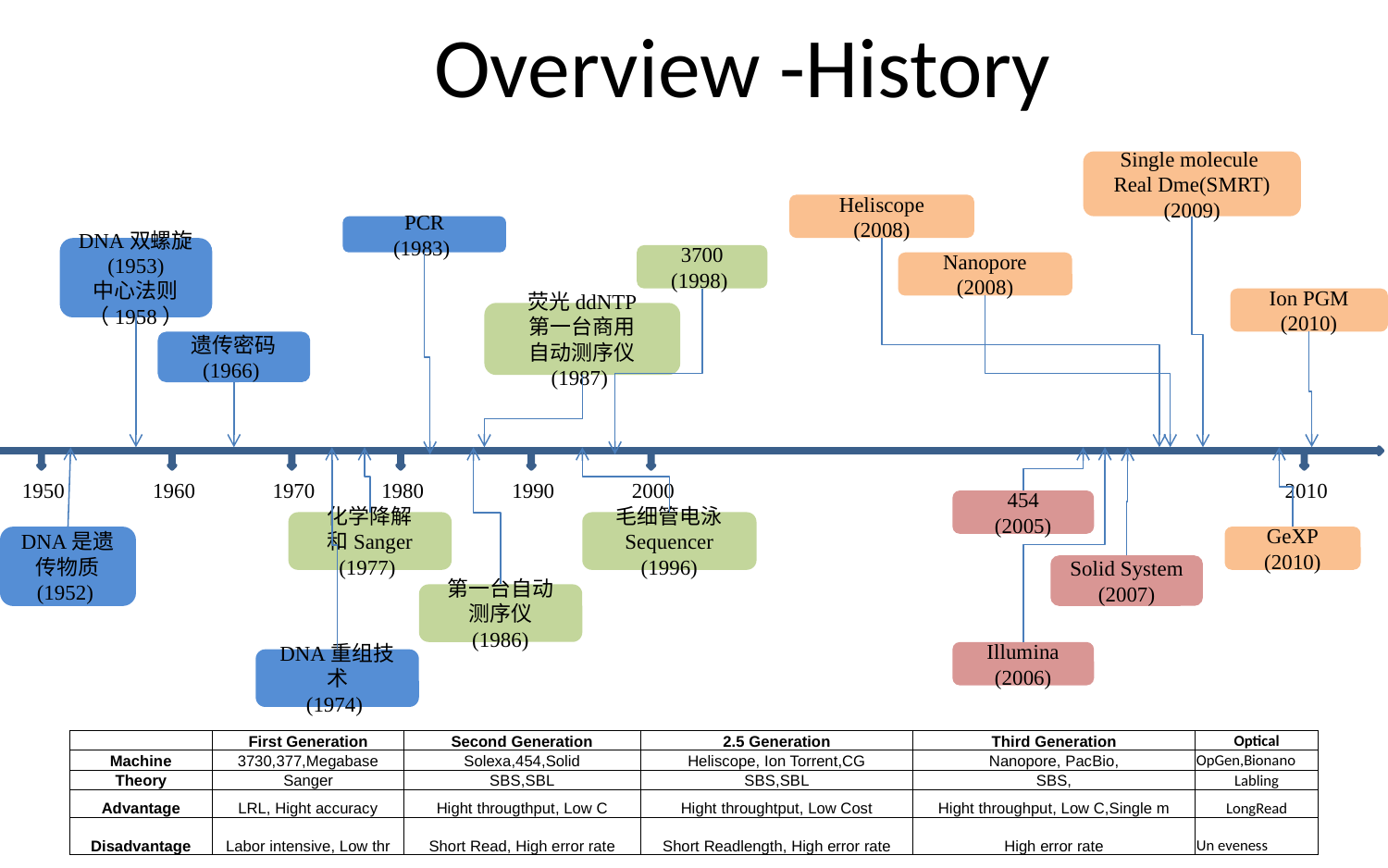

# Overview -History
Single molecule
Real Dme(SMRT)
(2009)
Heliscope
(2008)
PCR
(1983)
DNA双螺旋
(1953)
中心法则
（1958）
3700
(1998)
Nanopore
(2008)
Ion PGM
(2010)
荧光ddNTP
第一台商用
自动测序仪
(1987)
遗传密码
(1966)

1950

1960

1970

1980

1990

2000

2010
454
(2005)
化学降解
和Sanger
(1977)
毛细管电泳
Sequencer
(1996)
DNA是遗
传物质
(1952)
GeXP
(2010)
Solid System
(2007)
第一台自动
测序仪
(1986)
Illumina
(2006)
DNA重组技术
(1974)
|  | First Generation | Second Generation | 2.5 Generation | Third Generation | Optical |
| --- | --- | --- | --- | --- | --- |
| Machine | 3730,377,Megabase | Solexa,454,Solid | Heliscope, Ion Torrent,CG | Nanopore, PacBio, | OpGen,Bionano |
| Theory | Sanger | SBS,SBL | SBS,SBL | SBS, | Labling |
| Advantage | LRL, Hight accuracy | Hight througthput, Low C | Hight throughtput, Low Cost | Hight throughput, Low C,Single m | LongRead |
| Disadvantage | Labor intensive, Low thr | Short Read, High error rate | Short Readlength, High error rate | High error rate | Un eveness |